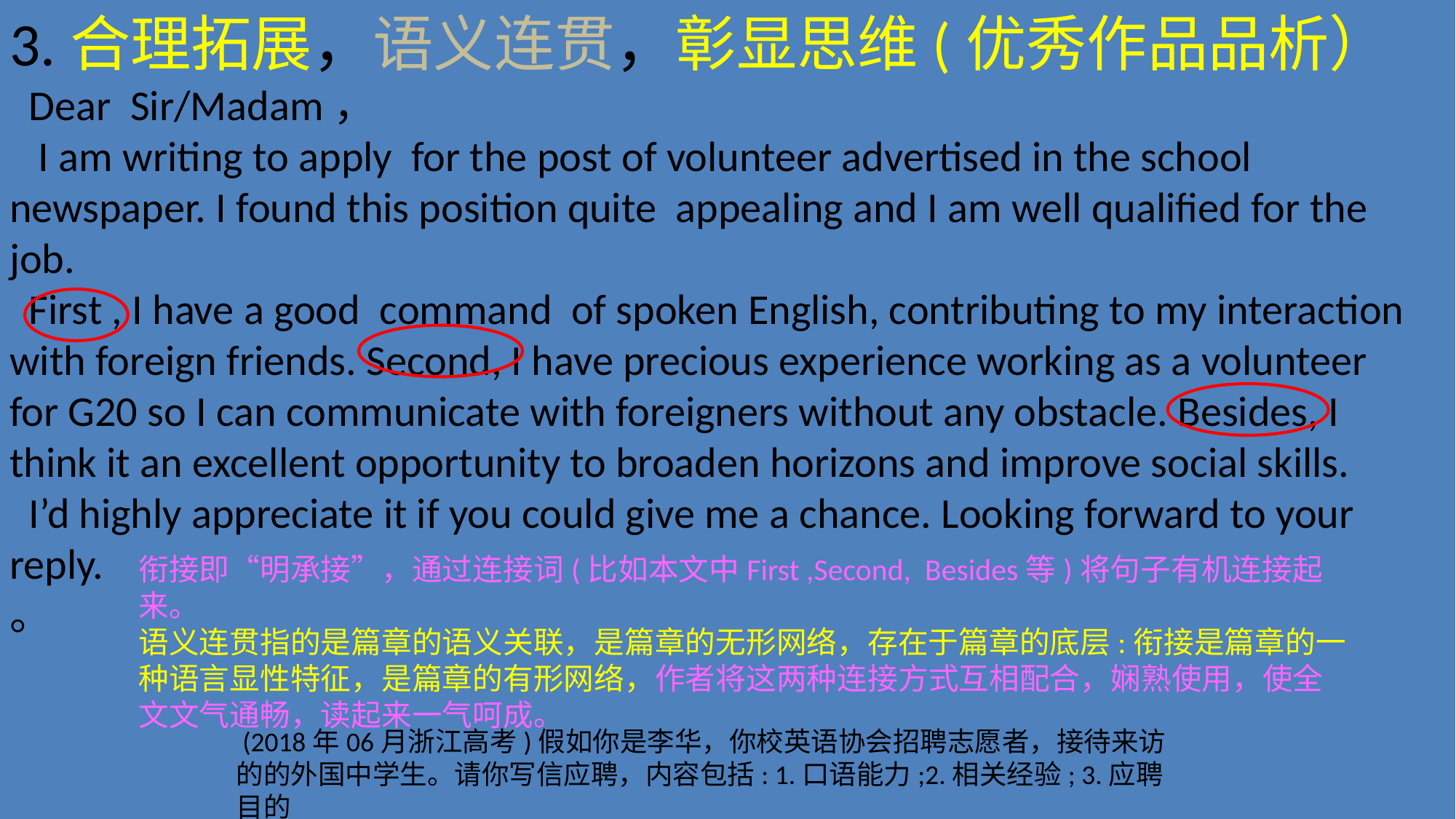

3.合理拓展，语义连贯，彰显思维(优秀作品品析）
  Dear  Sir/Madam，
   I am writing to apply  for the post of volunteer advertised in the school newspaper. I found this position quite  appealing and I am well qualified for the job.
  First , I have a good  command  of spoken English, contributing to my interaction with foreign friends. Second, I have precious experience working as a volunteer for G20 so I can communicate with foreigners without any obstacle. Besides, I think it an excellent opportunity to broaden horizons and improve social skills.
  I’d highly appreciate it if you could give me a chance. Looking forward to your reply.
。

衔接即“明承接”，通过连接词(比如本文中First ,Second,  Besides等)将句子有机连接起来。
语义连贯指的是篇章的语义关联，是篇章的无形网络，存在于篇章的底层:衔接是篇章的一种语言显性特征，是篇章的有形网络，作者将这两种连接方式互相配合，娴熟使用，使全文文气通畅，读起来一气呵成。
 (2018年06月浙江高考)假如你是李华，你校英语协会招聘志愿者，接待来访的的外国中学生。请你写信应聘，内容包括: 1.口语能力;2.相关经验; 3.应聘目的